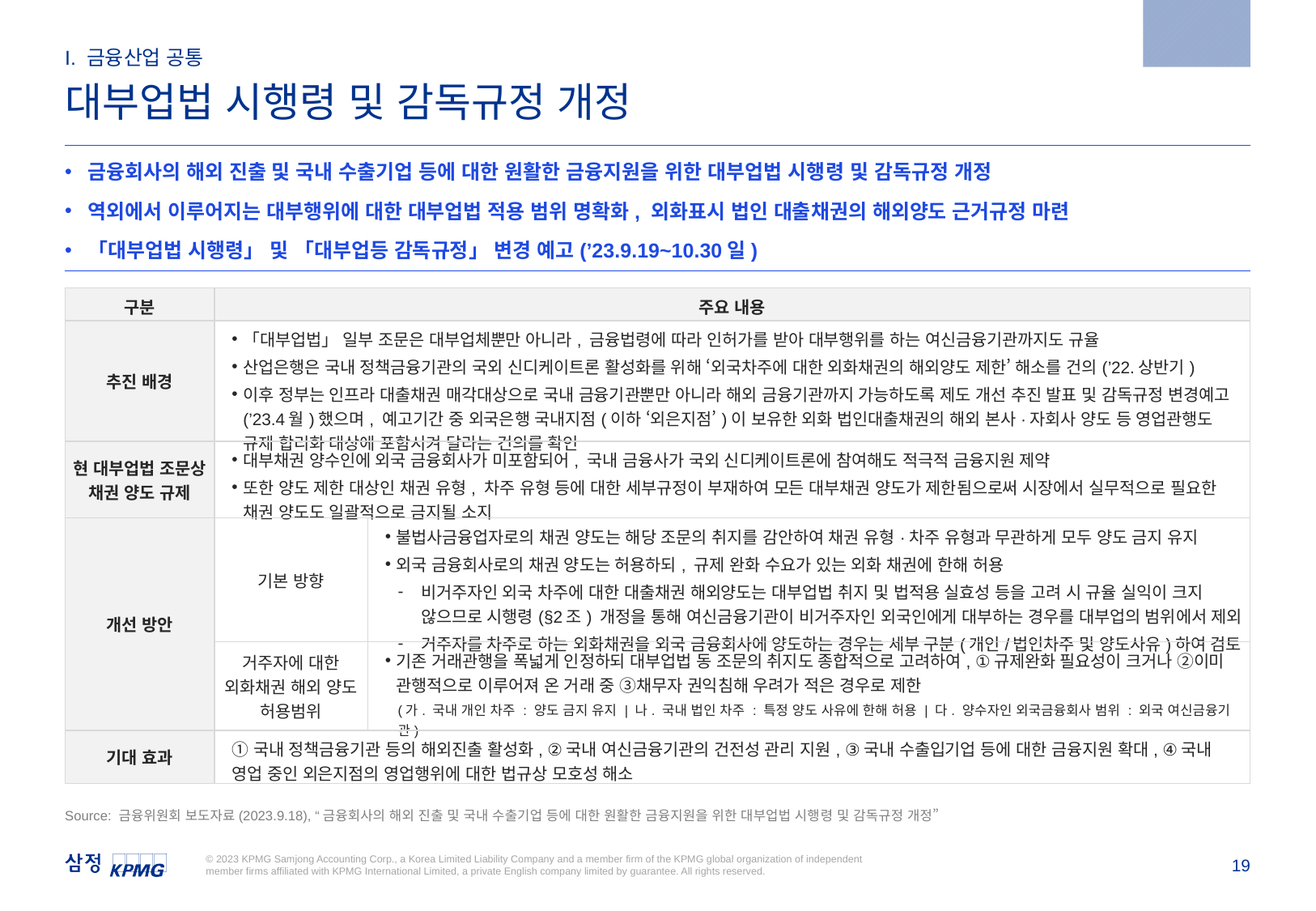

2023.9.18
I. 금융산업 공통
대부업법 시행령 및 감독규정 개정
금융회사의 해외 진출 및 국내 수출기업 등에 대한 원활한 금융지원을 위한 대부업법 시행령 및 감독규정 개정
역외에서 이루어지는 대부행위에 대한 대부업법 적용 범위 명확화, 외화표시 법인 대출채권의 해외양도 근거규정 마련
「대부업법 시행령」 및 「대부업등 감독규정」 변경 예고(’23.9.19~10.30일)
| 구분 | 주요 내용 |  |
| --- | --- | --- |
| 추진 배경 | 「대부업법」 일부 조문은 대부업체뿐만 아니라, 금융법령에 따라 인허가를 받아 대부행위를 하는 여신금융기관까지도 규율 산업은행은 국내 정책금융기관의 국외 신디케이트론 활성화를 위해 ‘외국차주에 대한 외화채권의 해외양도 제한’ 해소를 건의(’22.상반기) 이후 정부는 인프라 대출채권 매각대상으로 국내 금융기관뿐만 아니라 해외 금융기관까지 가능하도록 제도 개선 추진 발표 및 감독규정 변경예고(’23.4월)했으며, 예고기간 중 외국은행 국내지점(이하 ‘외은지점’)이 보유한 외화 법인대출채권의 해외 본사·자회사 양도 등 영업관행도 규제 합리화 대상에 포함시켜 달라는 건의를 확인 |  |
| 현 대부업법 조문상 채권 양도 규제 | 대부채권 양수인에 외국 금융회사가 미포함되어, 국내 금융사가 국외 신디케이트론에 참여해도 적극적 금융지원 제약 또한 양도 제한 대상인 채권 유형, 차주 유형 등에 대한 세부규정이 부재하여 모든 대부채권 양도가 제한됨으로써 시장에서 실무적으로 필요한 채권 양도도 일괄적으로 금지될 소지 |  |
| 개선 방안 | 기본 방향 | 불법사금융업자로의 채권 양도는 해당 조문의 취지를 감안하여 채권 유형·차주 유형과 무관하게 모두 양도 금지 유지 외국 금융회사로의 채권 양도는 허용하되, 규제 완화 수요가 있는 외화 채권에 한해 허용 비거주자인 외국 차주에 대한 대출채권 해외양도는 대부업법 취지 및 법적용 실효성 등을 고려 시 규율 실익이 크지 않으므로 시행령(§2조) 개정을 통해 여신금융기관이 비거주자인 외국인에게 대부하는 경우를 대부업의 범위에서 제외 거주자를 차주로 하는 외화채권을 외국 금융회사에 양도하는 경우는 세부 구분(개인/법인차주 및 양도사유)하여 검토 |
|  | 거주자에 대한 외화채권 해외 양도 허용범위 | 기존 거래관행을 폭넓게 인정하되 대부업법 동 조문의 취지도 종합적으로 고려하여, ①규제완화 필요성이 크거나 ②이미 관행적으로 이루어져 온 거래 중 ③채무자 권익침해 우려가 적은 경우로 제한 (가. 국내 개인 차주 : 양도 금지 유지 | 나. 국내 법인 차주 : 특정 양도 사유에 한해 허용 | 다. 양수자인 외국금융회사 범위 : 외국 여신금융기관) |
| 기대 효과 | ①국내 정책금융기관 등의 해외진출 활성화, ②국내 여신금융기관의 건전성 관리 지원, ③국내 수출입기업 등에 대한 금융지원 확대, ④국내 영업 중인 외은지점의 영업행위에 대한 법규상 모호성 해소 |  |
Source: 금융위원회 보도자료(2023.9.18), “금융회사의 해외 진출 및 국내 수출기업 등에 대한 원활한 금융지원을 위한 대부업법 시행령 및 감독규정 개정”